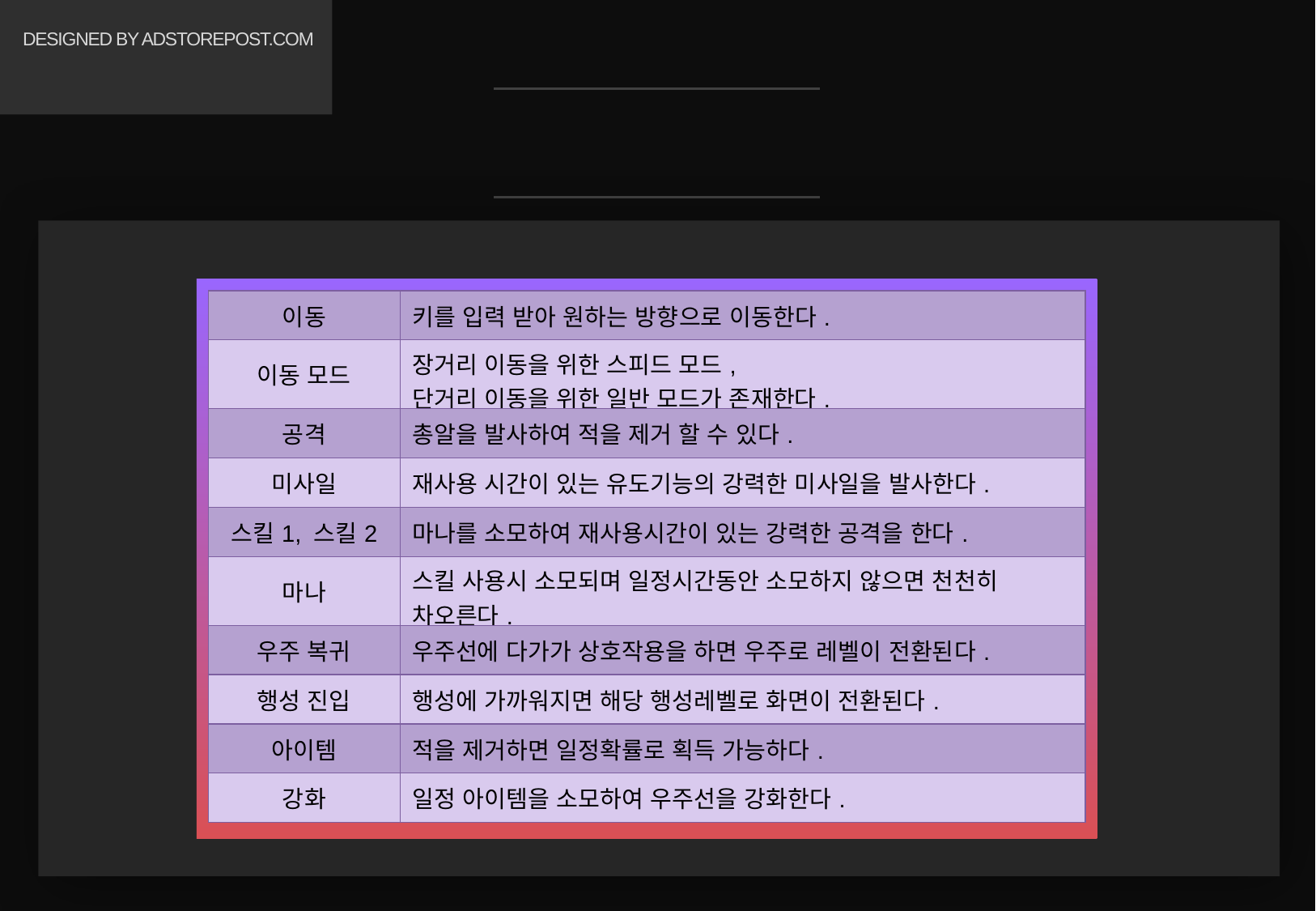

# DESIGNED BY ADSTOREPOST.COM
주요 기능

| 이동 | 키를 입력 받아 원하는 방향으로 이동한다. |
| --- | --- |
| 이동 모드 | 장거리 이동을 위한 스피드 모드, 단거리 이동을 위한 일반 모드가 존재한다. |
| 공격 | 총알을 발사하여 적을 제거 할 수 있다. |
| 미사일 | 재사용 시간이 있는 유도기능의 강력한 미사일을 발사한다. |
| 스킬1, 스킬2 | 마나를 소모하여 재사용시간이 있는 강력한 공격을 한다. |
| 마나 | 스킬 사용시 소모되며 일정시간동안 소모하지 않으면 천천히 차오른다. |
| 우주 복귀 | 우주선에 다가가 상호작용을 하면 우주로 레벨이 전환된다. |
| 행성 진입 | 행성에 가까워지면 해당 행성레벨로 화면이 전환된다. |
| 아이템 | 적을 제거하면 일정확률로 획득 가능하다. |
| 강화 | 일정 아이템을 소모하여 우주선을 강화한다. |